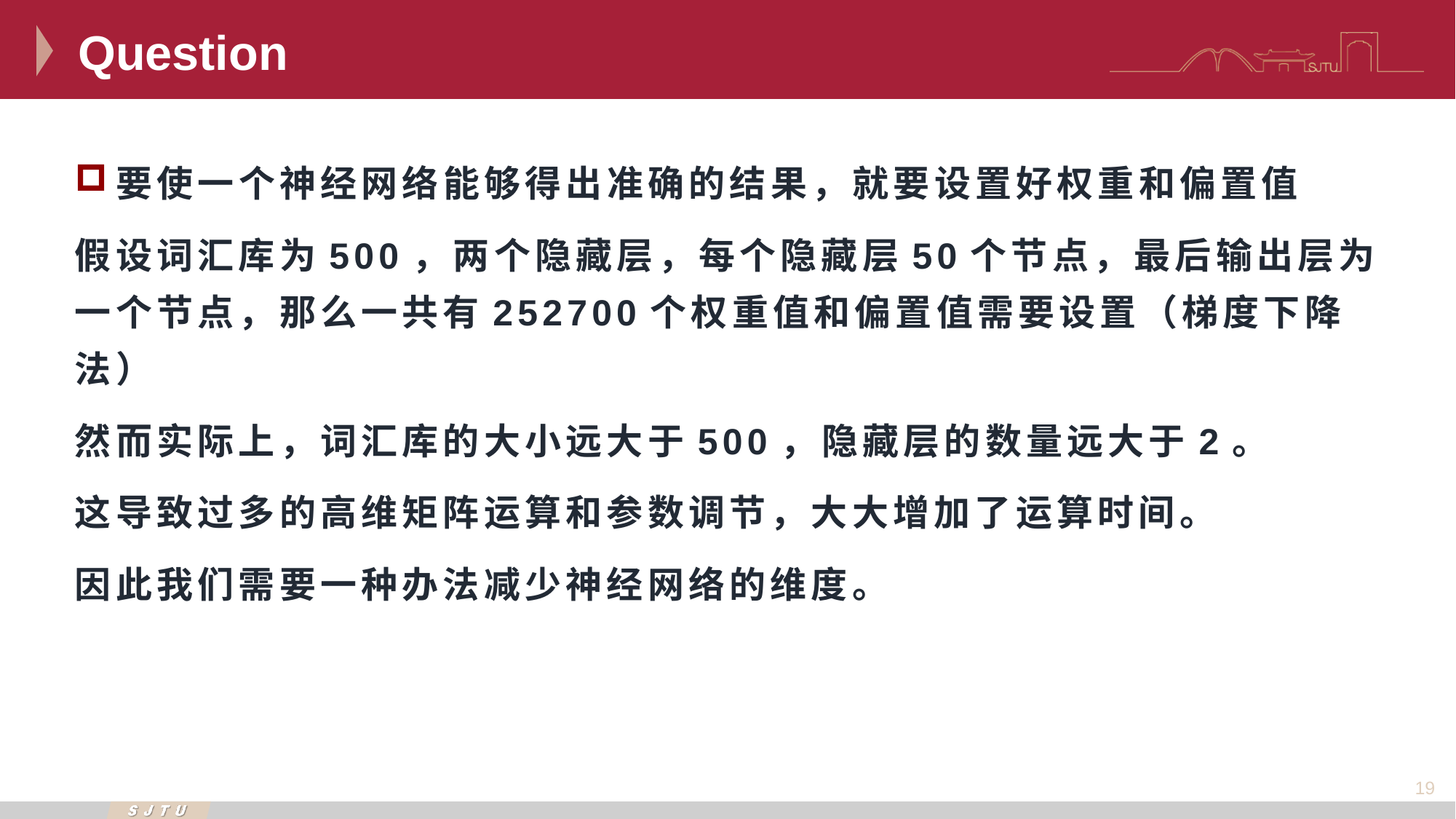

Question
要使一个神经网络能够得出准确的结果，就要设置好权重和偏置值
假设词汇库为500，两个隐藏层，每个隐藏层50个节点，最后输出层为一个节点，那么一共有252700个权重值和偏置值需要设置（梯度下降法）
然而实际上，词汇库的大小远大于500，隐藏层的数量远大于2。
这导致过多的高维矩阵运算和参数调节，大大增加了运算时间。
因此我们需要一种办法减少神经网络的维度。
19